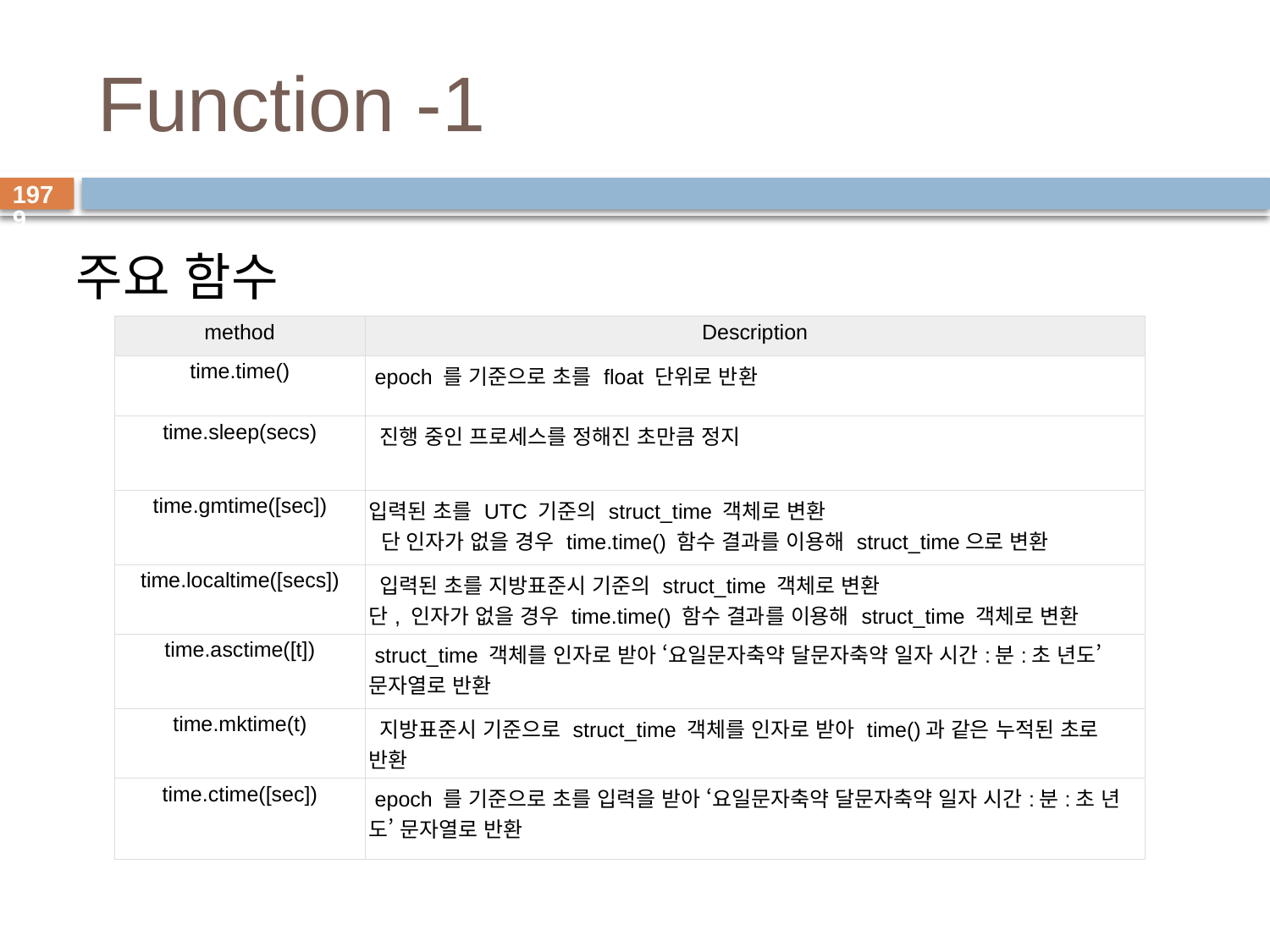

# Function -1
1979
주요 함수
| method | Description |
| --- | --- |
| time.time() | epoch 를 기준으로 초를 float 단위로 반환 |
| time.sleep(secs) | 진행 중인 프로세스를 정해진 초만큼 정지 |
| time.gmtime([sec]) | 입력된 초를 UTC 기준의 struct\_time 객체로 변환 단 인자가 없을 경우 time.time() 함수 결과를 이용해 struct\_time으로 변환 |
| time.localtime([secs]) | 입력된 초를 지방표준시 기준의 struct\_time 객체로 변환 단, 인자가 없을 경우 time.time() 함수 결과를 이용해 struct\_time 객체로 변환 |
| time.asctime([t]) | struct\_time 객체를 인자로 받아 ‘요일문자축약 달문자축약 일자 시간:분:초 년도’ 문자열로 반환 |
| time.mktime(t) | 지방표준시 기준으로 struct\_time 객체를 인자로 받아 time()과 같은 누적된 초로 반환 |
| time.ctime([sec]) | epoch 를 기준으로 초를 입력을 받아 ‘요일문자축약 달문자축약 일자 시간:분:초 년도’ 문자열로 반환 |